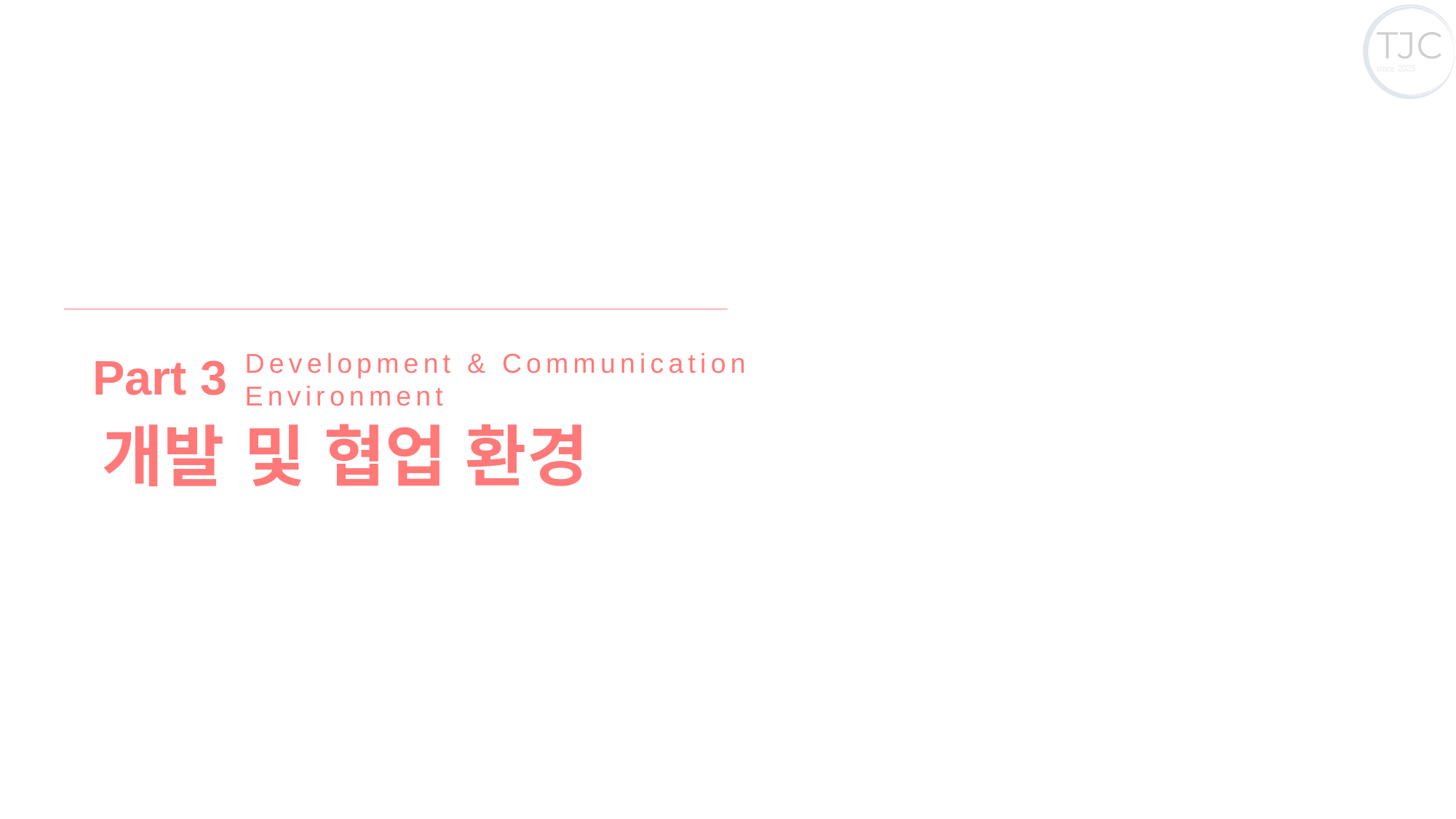

Part 3
Development & Communication Environment
개발 및 협업 환경
ⓒSaebyeol Yu. Saebyeol’s PowerPoint